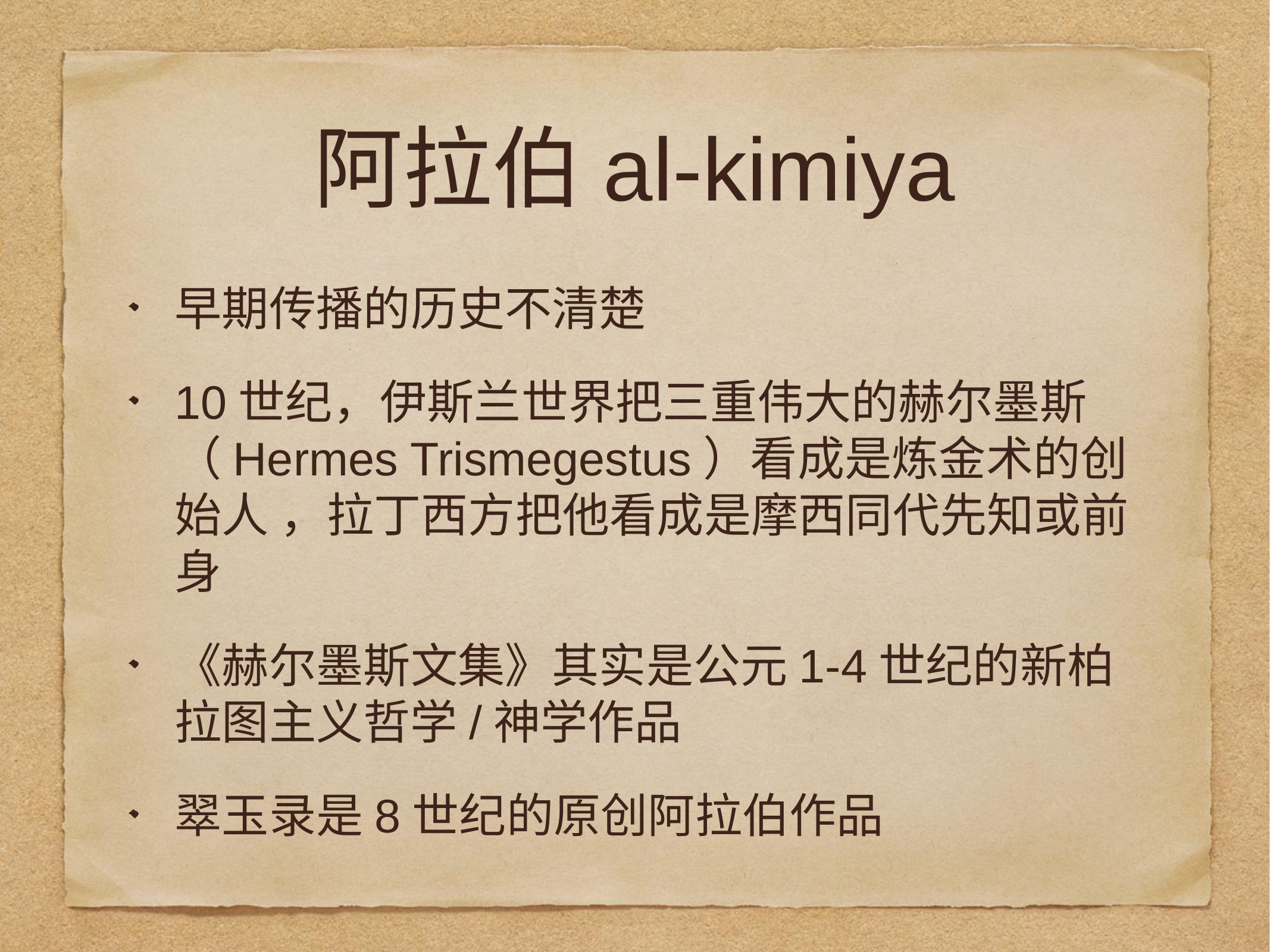

# 阿拉伯al-kimiya
早期传播的历史不清楚
10世纪，伊斯兰世界把三重伟大的赫尔墨斯（Hermes Trismegestus）看成是炼金术的创始人 ，拉丁西方把他看成是摩西同代先知或前身
《赫尔墨斯文集》其实是公元1-4世纪的新柏拉图主义哲学/神学作品
翠玉录是8世纪的原创阿拉伯作品